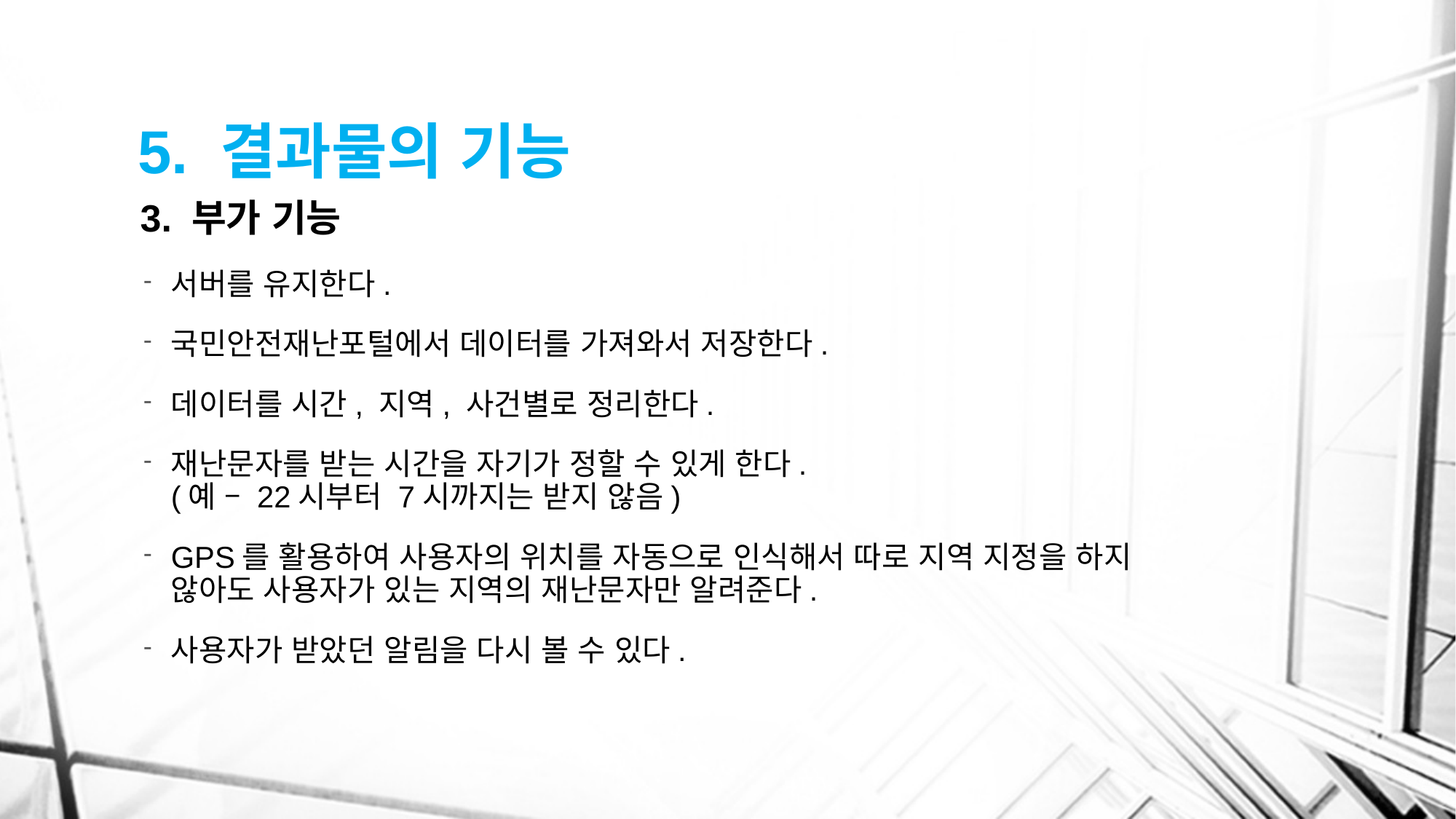

# 5. 결과물의 기능
3. 부가 기능
서버를 유지한다.
국민안전재난포털에서 데이터를 가져와서 저장한다.
데이터를 시간, 지역, 사건별로 정리한다.
재난문자를 받는 시간을 자기가 정할 수 있게 한다.
(예 – 22시부터 7시까지는 받지 않음)
GPS를 활용하여 사용자의 위치를 자동으로 인식해서 따로 지역 지정을 하지 않아도 사용자가 있는 지역의 재난문자만 알려준다.
사용자가 받았던 알림을 다시 볼 수 있다.